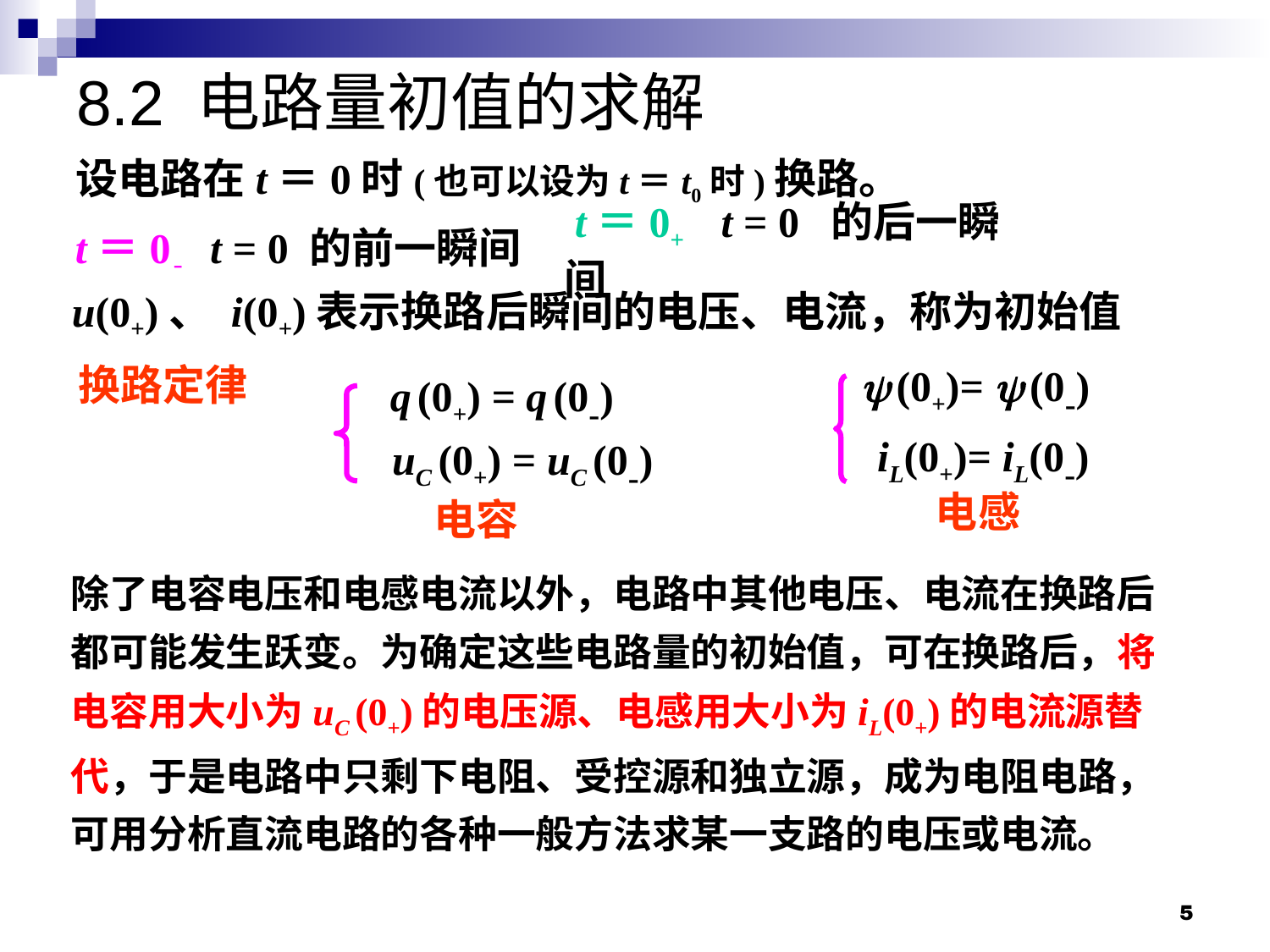

# 8.2 电路量初值的求解
设电路在t＝0时(也可以设为t＝t0时)换路。
t＝0-    t = 0 的前一瞬间
 t＝0+      t = 0  的后一瞬间
u(0+)、 i(0+)表示换路后瞬间的电压、电流，称为初始值
换路定律
ψ (0+)= ψ (0-)

iL(0+)= iL(0-)
q (0+) = q (0-)

uC (0+) = uC (0-)
电感
电容
除了电容电压和电感电流以外，电路中其他电压、电流在换路后都可能发生跃变。为确定这些电路量的初始值，可在换路后，将电容用大小为uC (0+)的电压源、电感用大小为iL(0+)的电流源替代，于是电路中只剩下电阻、受控源和独立源，成为电阻电路，可用分析直流电路的各种一般方法求某一支路的电压或电流。
5